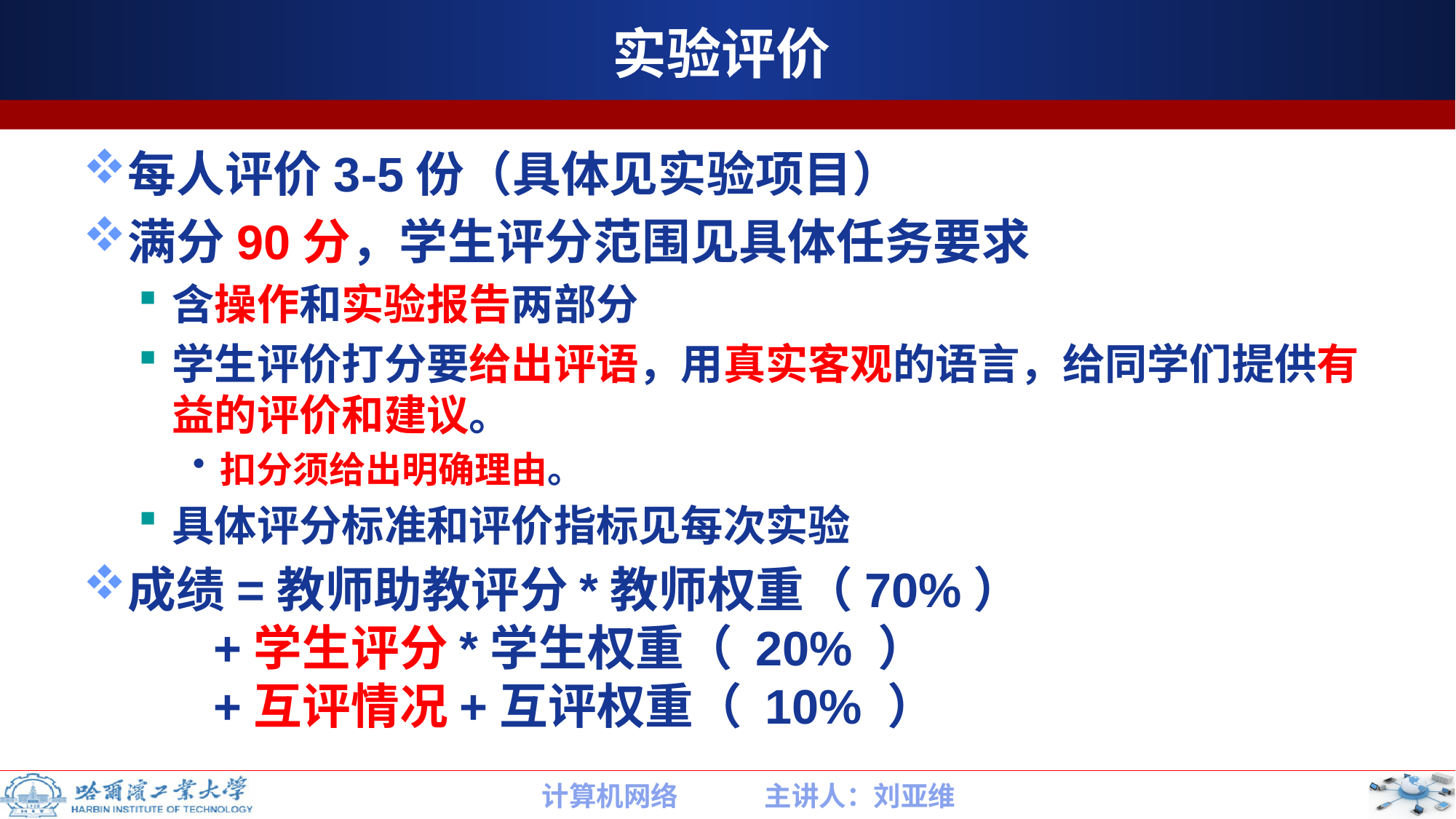

# 实验评价
每人评价3-5份（具体见实验项目）
满分90分，学生评分范围见具体任务要求
含操作和实验报告两部分
学生评价打分要给出评语，用真实客观的语言，给同学们提供有益的评价和建议。
扣分须给出明确理由。
具体评分标准和评价指标见每次实验
成绩=教师助教评分*教师权重（70%）
       +学生评分*学生权重（ 20% ）
       +互评情况+互评权重（ 10% ）